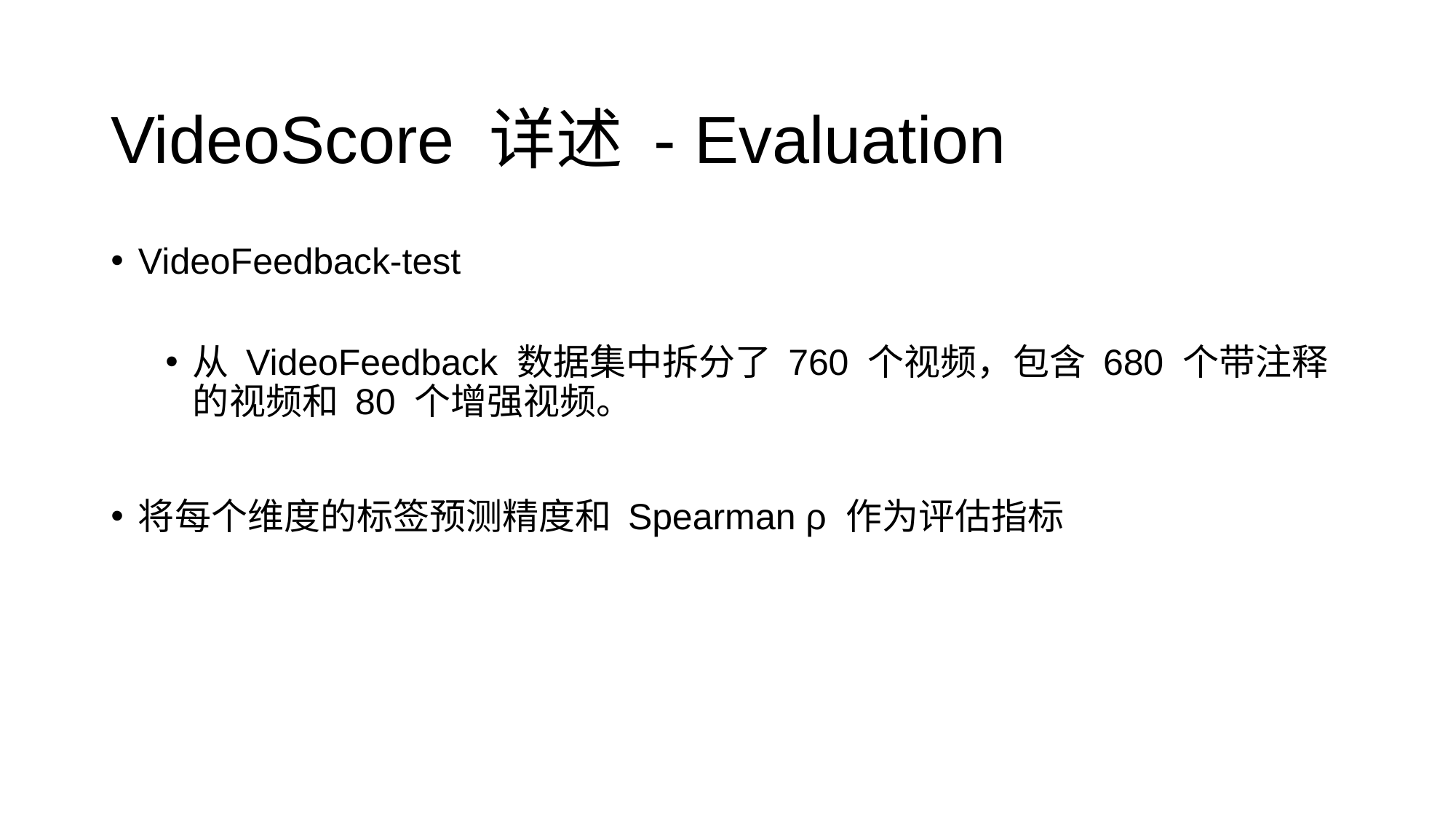

# VideoScore 详述 - Evaluation
VideoFeedback-test

从 VideoFeedback 数据集中拆分了 760 个视频，包含 680 个带注释的视频和 80 个增强视频。

将每个维度的标签预测精度和 Spearman ρ 作为评估指标